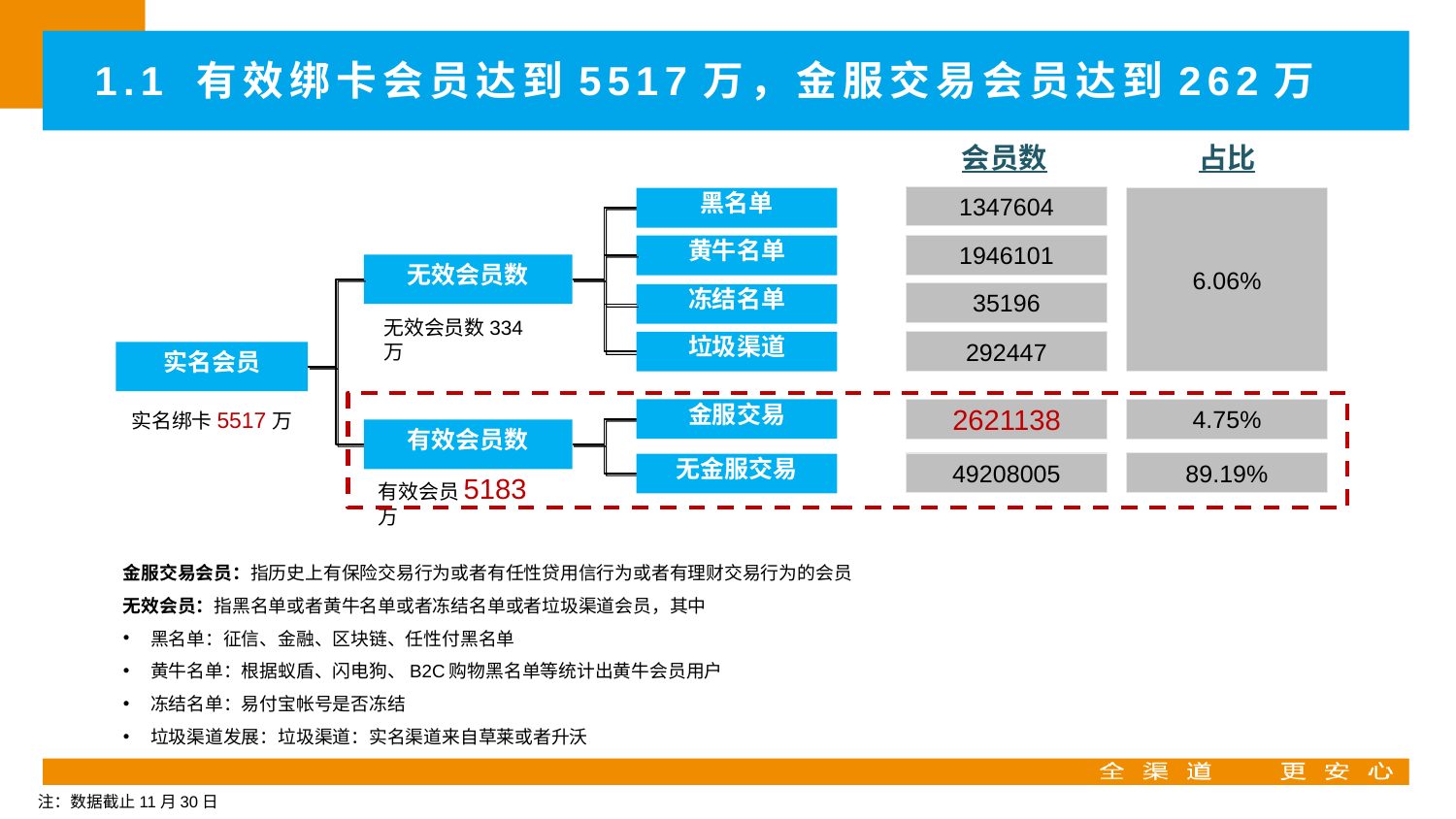

1.1 有效绑卡会员达到5517万，金服交易会员达到262万
会员数
占比
1347604
6.06%
黑名单
1946101
黄牛名单
无效会员数
35196
冻结名单
无效会员数334万
垃圾渠道
292447
实名会员
实名绑卡5517万
4.75%
金服交易
2621138
有效会员数
89.19%
49208005
无金服交易
有效会员5183万

金服交易会员：指历史上有保险交易行为或者有任性贷用信行为或者有理财交易行为的会员
无效会员：指黑名单或者黄牛名单或者冻结名单或者垃圾渠道会员，其中
黑名单：征信、金融、区块链、任性付黑名单
黄牛名单：根据蚁盾、闪电狗、B2C购物黑名单等统计出黄牛会员用户
冻结名单：易付宝帐号是否冻结
垃圾渠道发展：垃圾渠道：实名渠道来自草莱或者升沃
注：数据截止11月30日